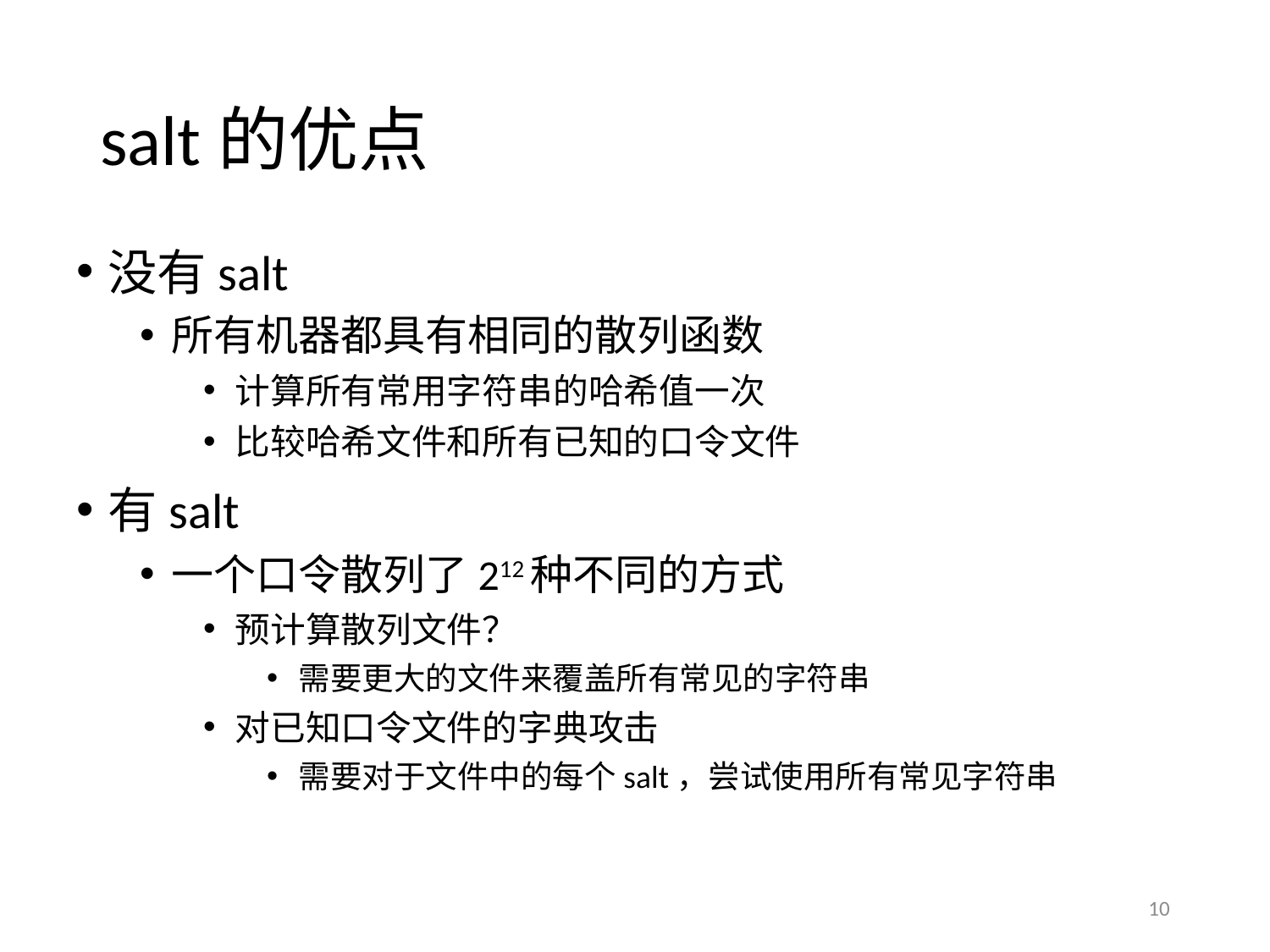

# salt的优点
没有salt
所有机器都具有相同的散列函数
计算所有常用字符串的哈希值一次
比较哈希文件和所有已知的口令文件
有salt
一个口令散列了212种不同的方式
预计算散列文件？
需要更大的文件来覆盖所有常见的字符串
对已知口令文件的字典攻击
需要对于文件中的每个salt，尝试使用所有常见字符串
10